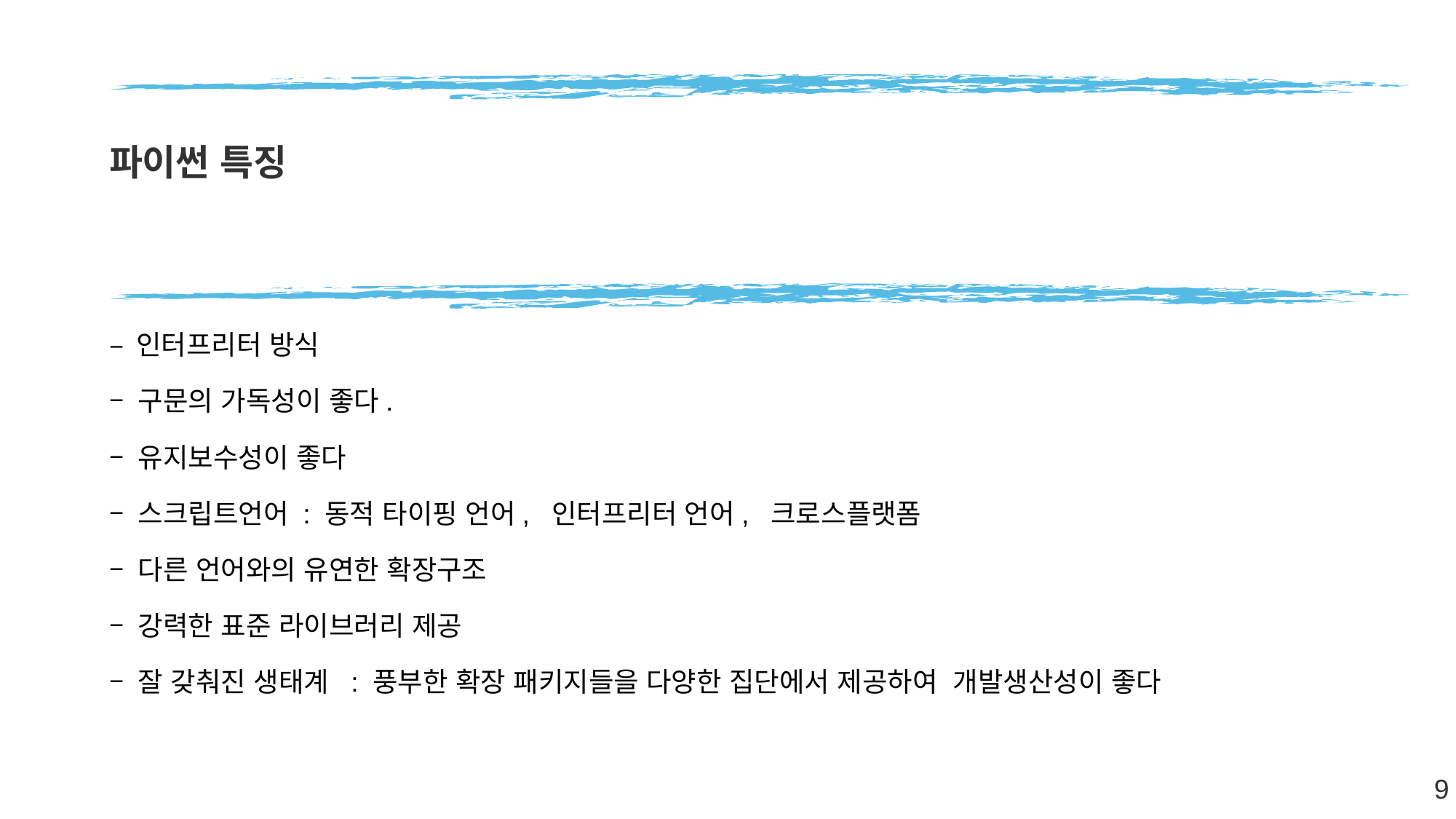

# 파이썬 특징

– 인터프리터 방식
– 구문의 가독성이 좋다.
– 유지보수성이 좋다
– 스크립트언어 : 동적 타이핑 언어,  인터프리터 언어,  크로스플랫폼
– 다른 언어와의 유연한 확장구조
– 강력한 표준 라이브러리 제공
– 잘 갖춰진 생태계  : 풍부한 확장 패키지들을 다양한 집단에서 제공하여  개발생산성이 좋다
9